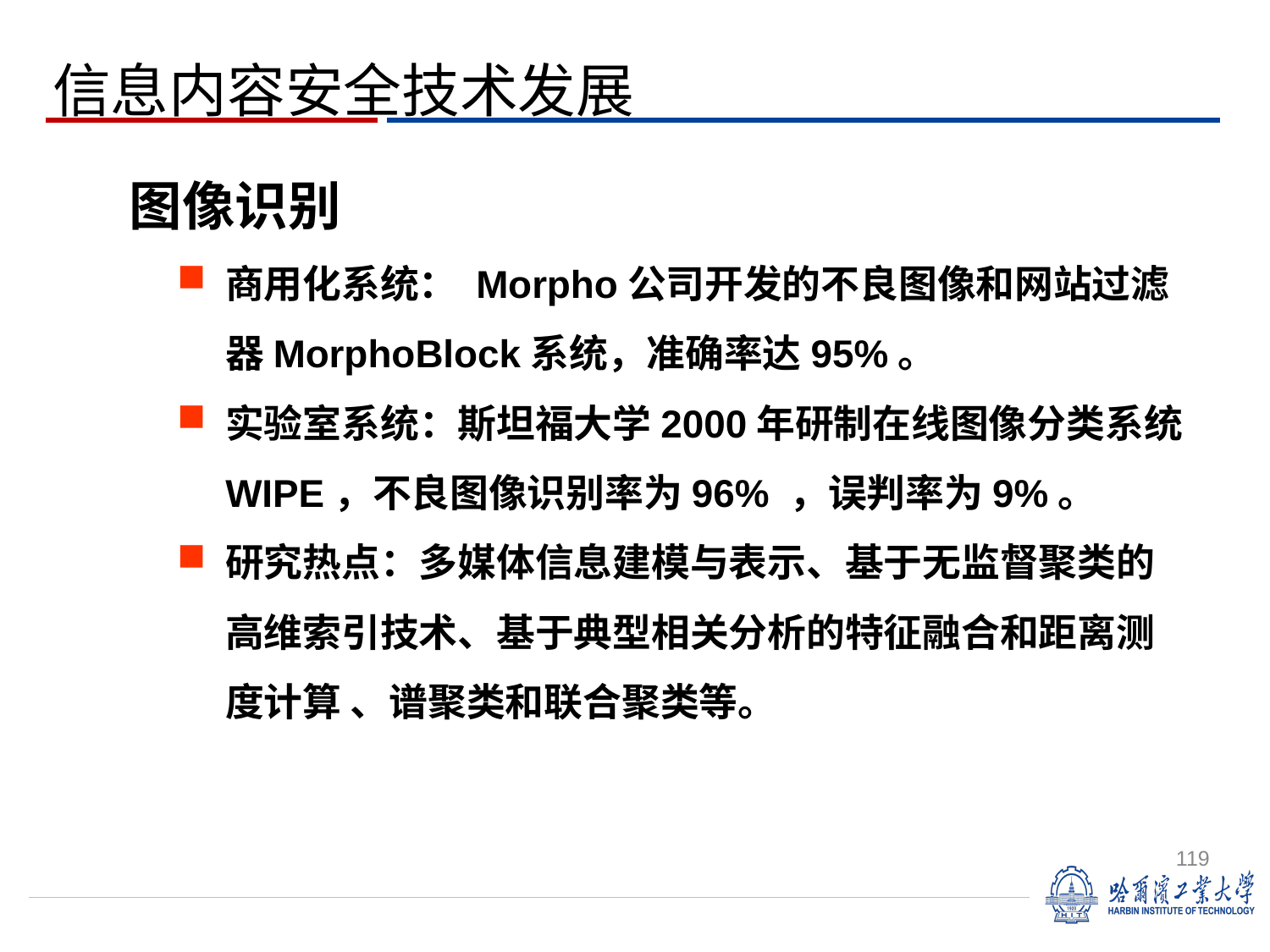

信息内容安全技术发展
图像识别
商用化系统： Morpho公司开发的不良图像和网站过滤器MorphoBlock系统，准确率达95%。
实验室系统：斯坦福大学2000年研制在线图像分类系统WIPE，不良图像识别率为96% ，误判率为9%。
研究热点：多媒体信息建模与表示、基于无监督聚类的高维索引技术、基于典型相关分析的特征融合和距离测度计算 、谱聚类和联合聚类等。
119